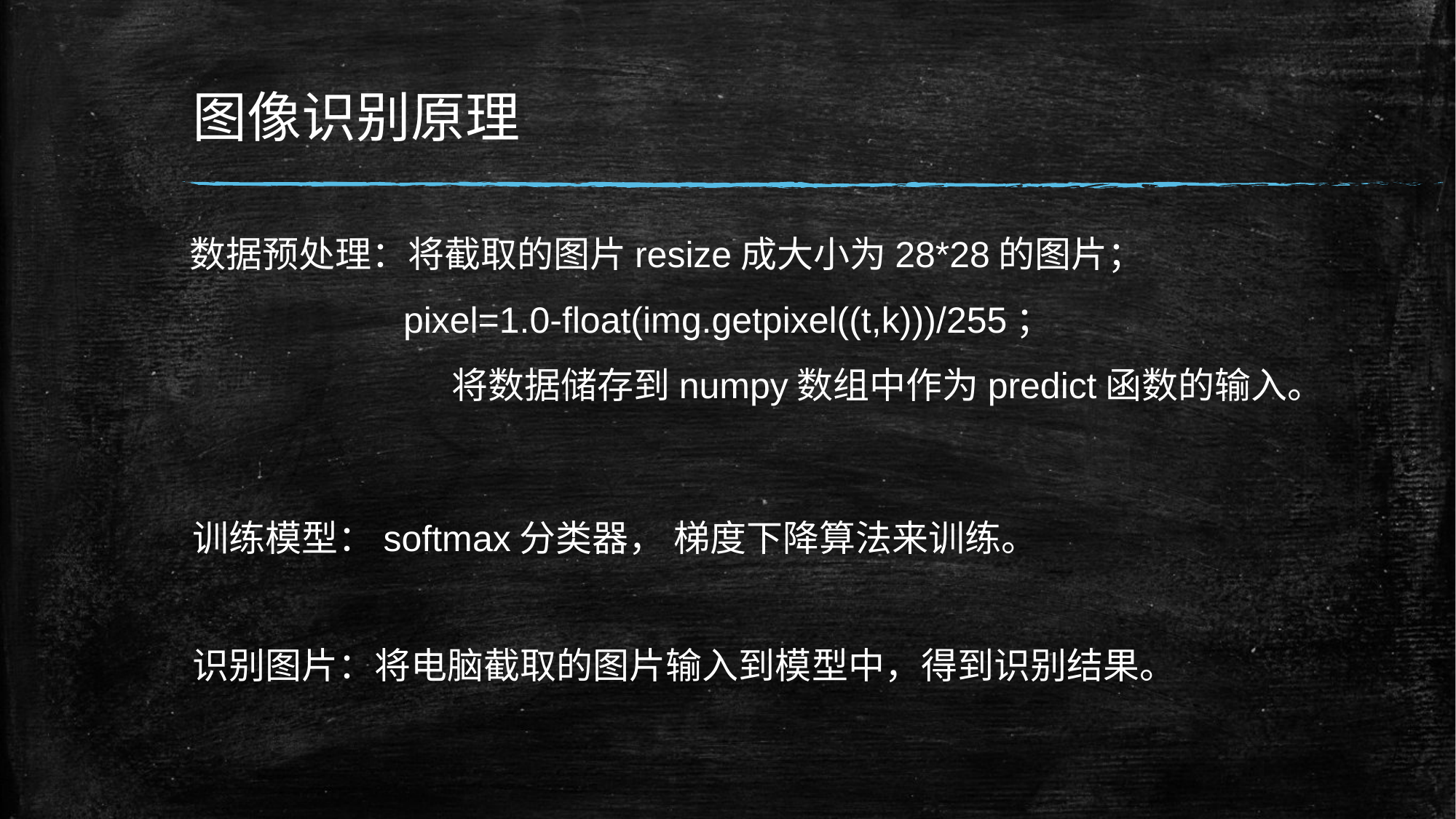

# 图像识别原理
数据预处理：将截取的图片resize成大小为28*28的图片；
                     pixel=1.0-float(img.getpixel((t,k)))/255；
                               将数据储存到numpy数组中作为predict函数的输入。
训练模型：softmax分类器， 梯度下降算法来训练。
识别图片：将电脑截取的图片输入到模型中，得到识别结果。